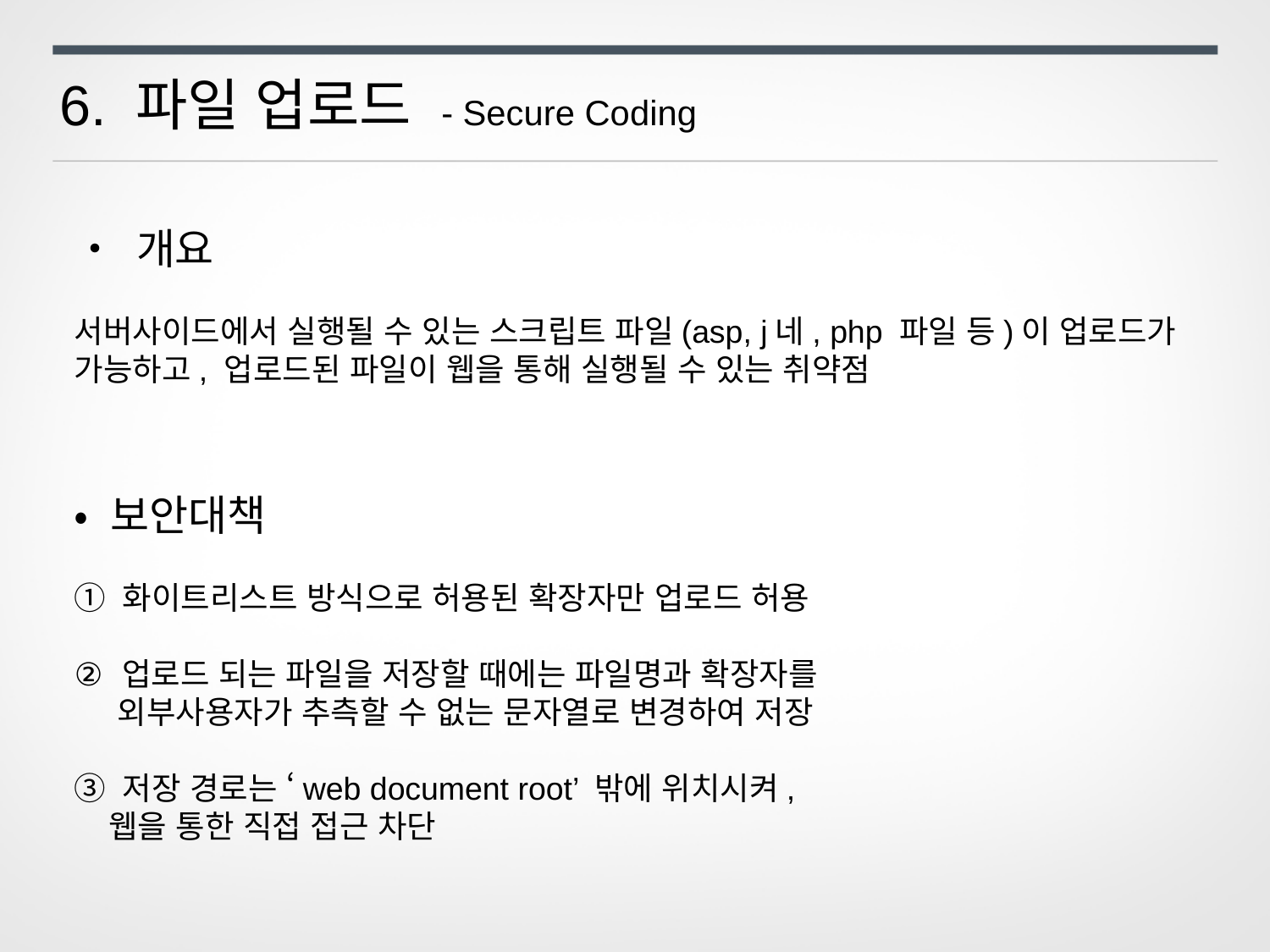

6. 파일 업로드 - Secure Coding
• 개요

서버사이드에서 실행될 수 있는 스크립트 파일(asp, j네, php 파일 등)이 업로드가 가능하고, 업로드된 파일이 웹을 통해 실행될 수 있는 취약점

• 보안대책

① 화이트리스트 방식으로 허용된 확장자만 업로드 허용

업로드 되는 파일을 저장할 때에는 파일명과 확장자를
    외부사용자가 추측할 수 없는 문자열로 변경하여 저장

③ 저장 경로는 ‘web document root’ 밖에 위치시켜,
   웹을 통한 직접 접근 차단